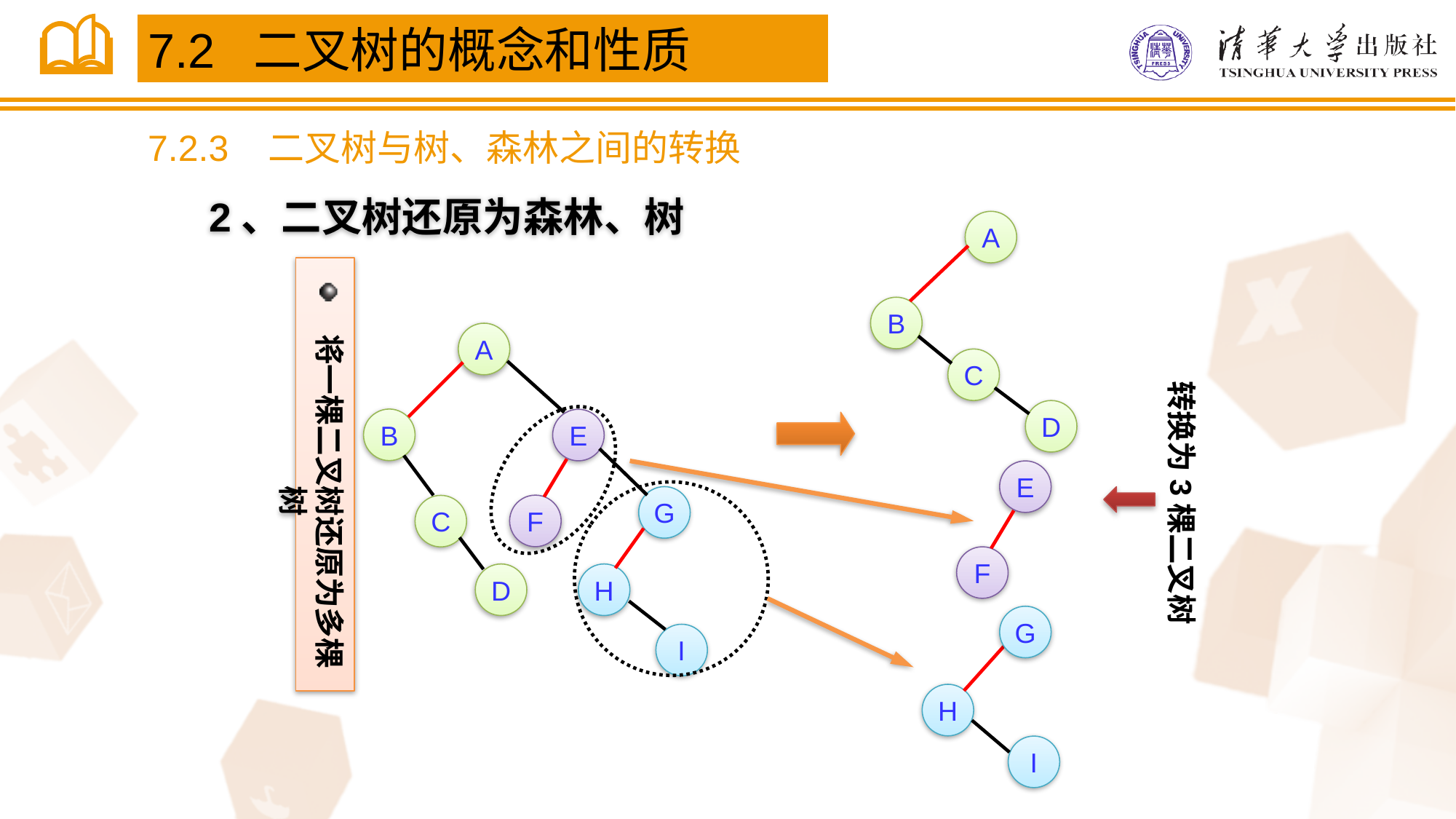

7.2  二叉树的概念和性质

7.2.3   二叉树与树、森林之间的转换
 2、二叉树还原为森林、树
A

B

C

D
将一棵二叉树还原为多棵树
转换为3棵二叉树

A

B
E

E

F
G
F
C

D
H

G

H

I

I